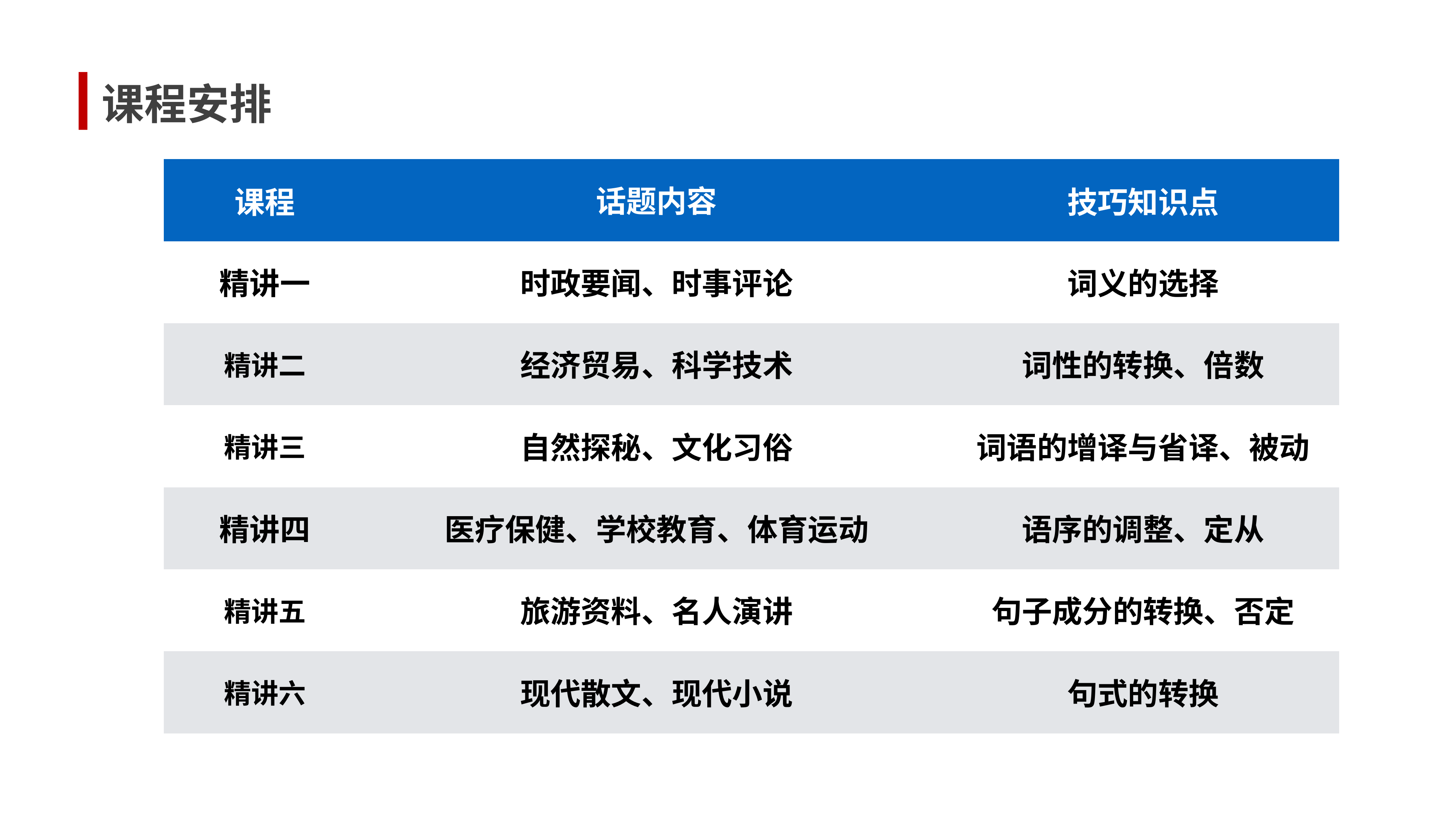

1.1.3.3 复合句
课程安排

| 课程 | 话题内容 | 技巧知识点 |
| --- | --- | --- |
| 精讲一 | 时政要闻、时事评论 | 词义的选择 |
| 精讲二 | 经济贸易、科学技术 | 词性的转换、倍数 |
| 精讲三 | 自然探秘、文化习俗 | 词语的增译与省译、被动 |
| 精讲四 | 医疗保健、学校教育、体育运动 | 语序的调整、定从 |
| 精讲五 | 旅游资料、名人演讲 | 句子成分的转换、否定 |
| 精讲六 | 现代散文、现代小说 | 句式的转换 |